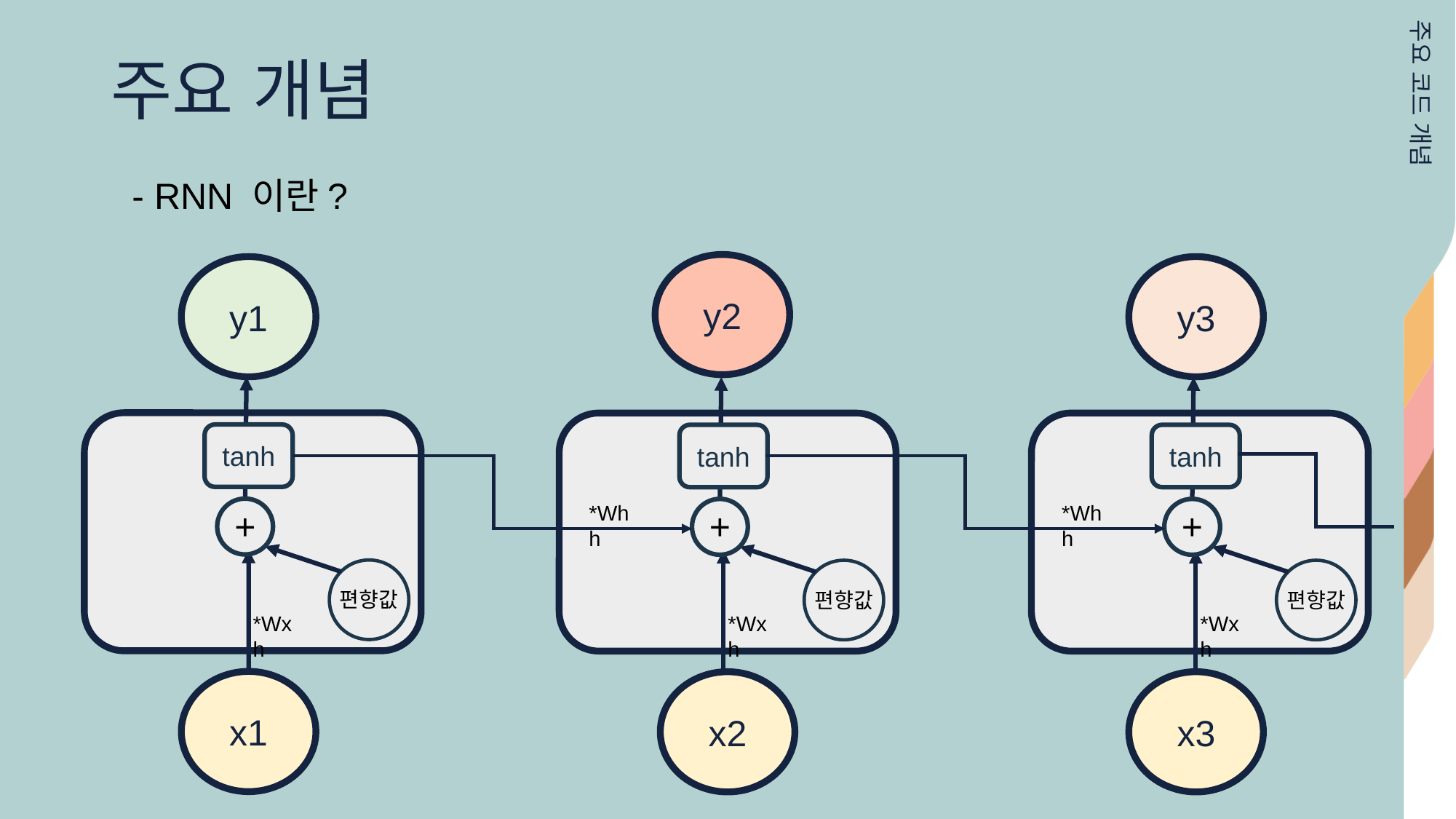

주요 개념
주요 코드 개념
- RNN 이란?
y2
y1
y3

tanh
tanh
tanh
*Whh
*Whh
+

+

+

편향값

편향값

편향값
*Wxh
*Wxh
*Wxh
x1
x3
x2